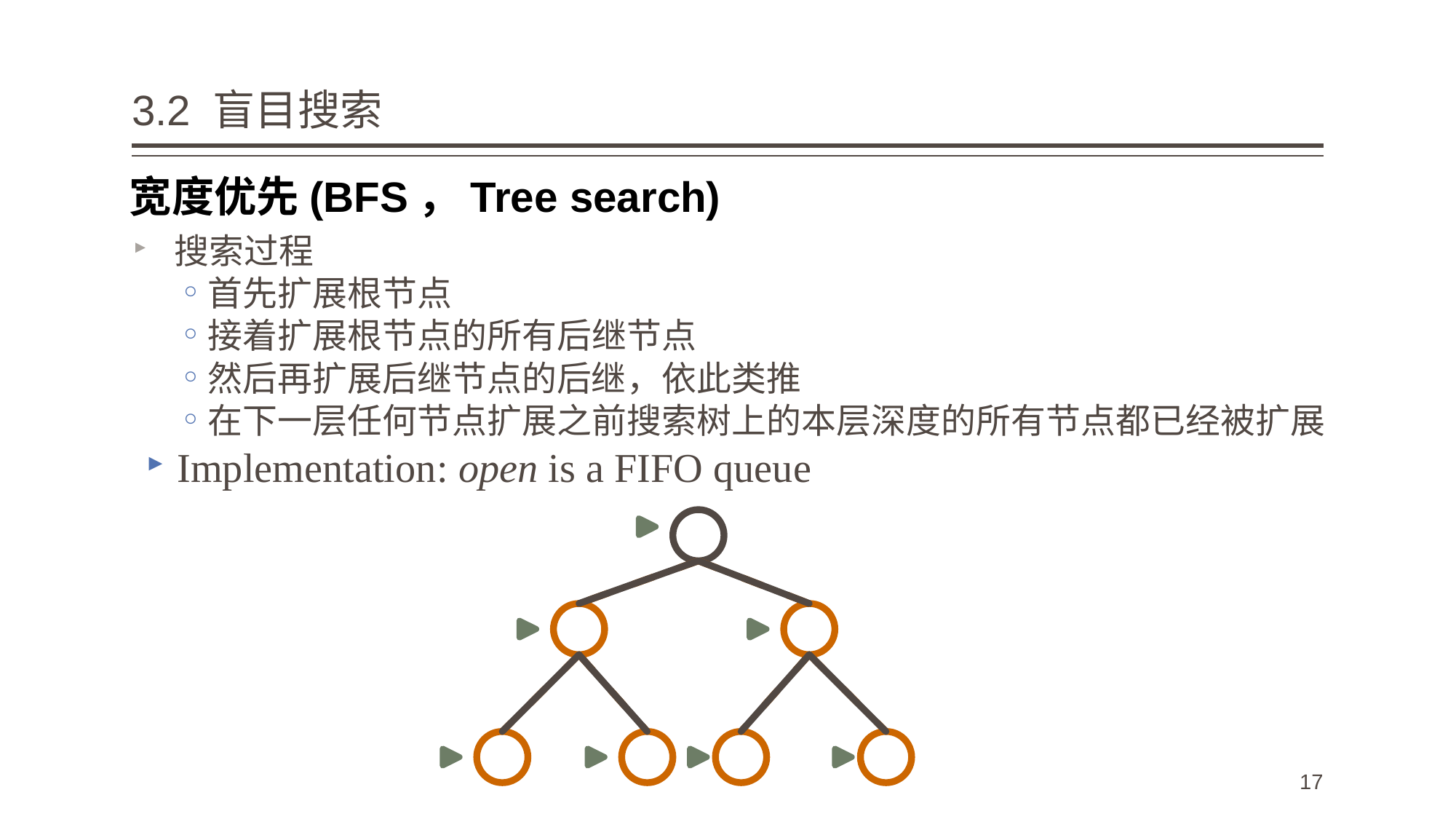

# 3.2 盲目搜索
宽度优先(BFS，Tree search)
搜索过程
首先扩展根节点
接着扩展根节点的所有后继节点
然后再扩展后继节点的后继，依此类推
在下一层任何节点扩展之前搜索树上的本层深度的所有节点都已经被扩展
Implementation: open is a FIFO queue

17